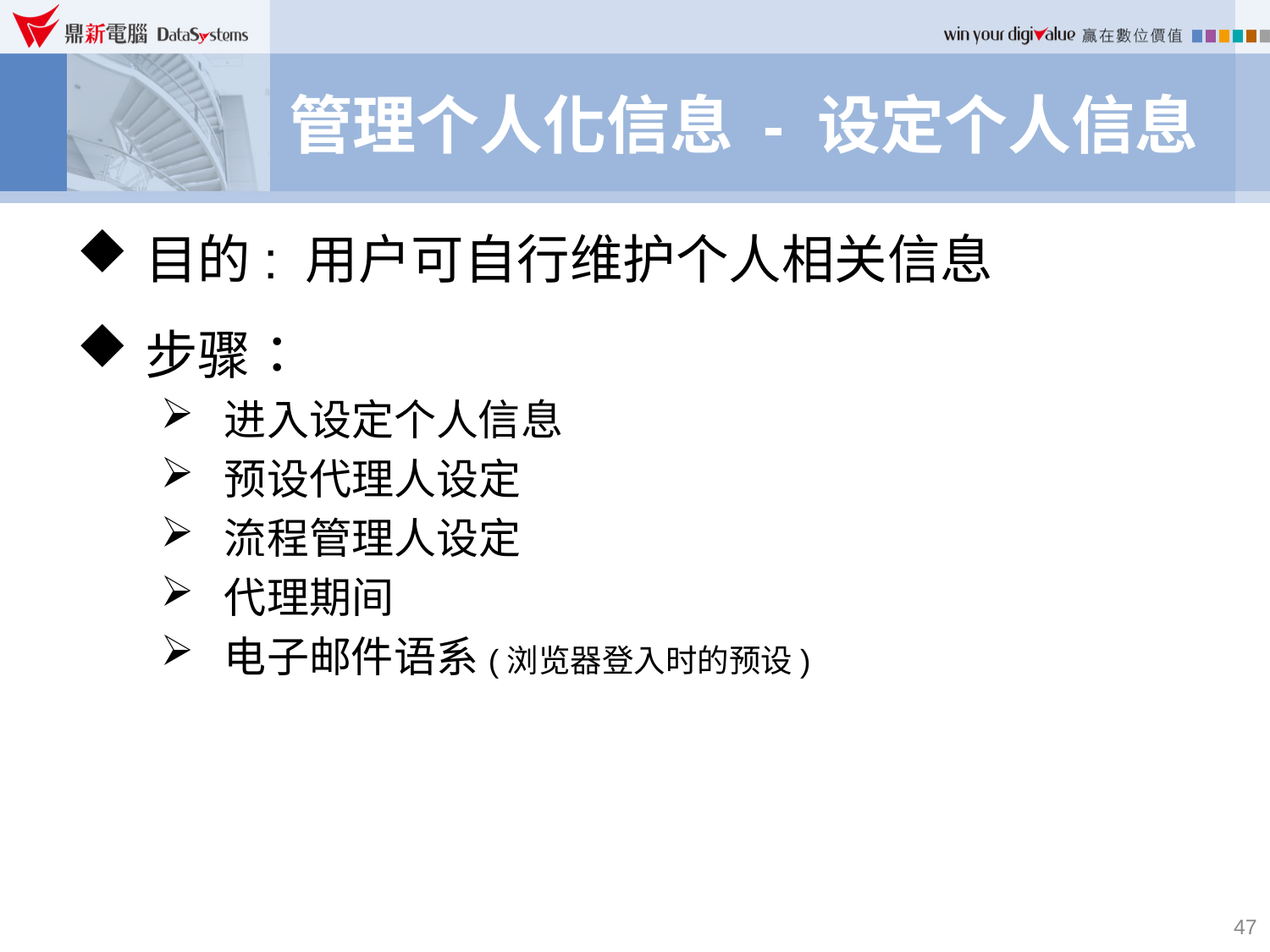

# 管理个人化信息 - 设定个人信息
目的: 用户可自行维护个人相关信息
步骤：
进入设定个人信息
预设代理人设定
流程管理人设定
代理期间
电子邮件语系(浏览器登入时的预设)
47